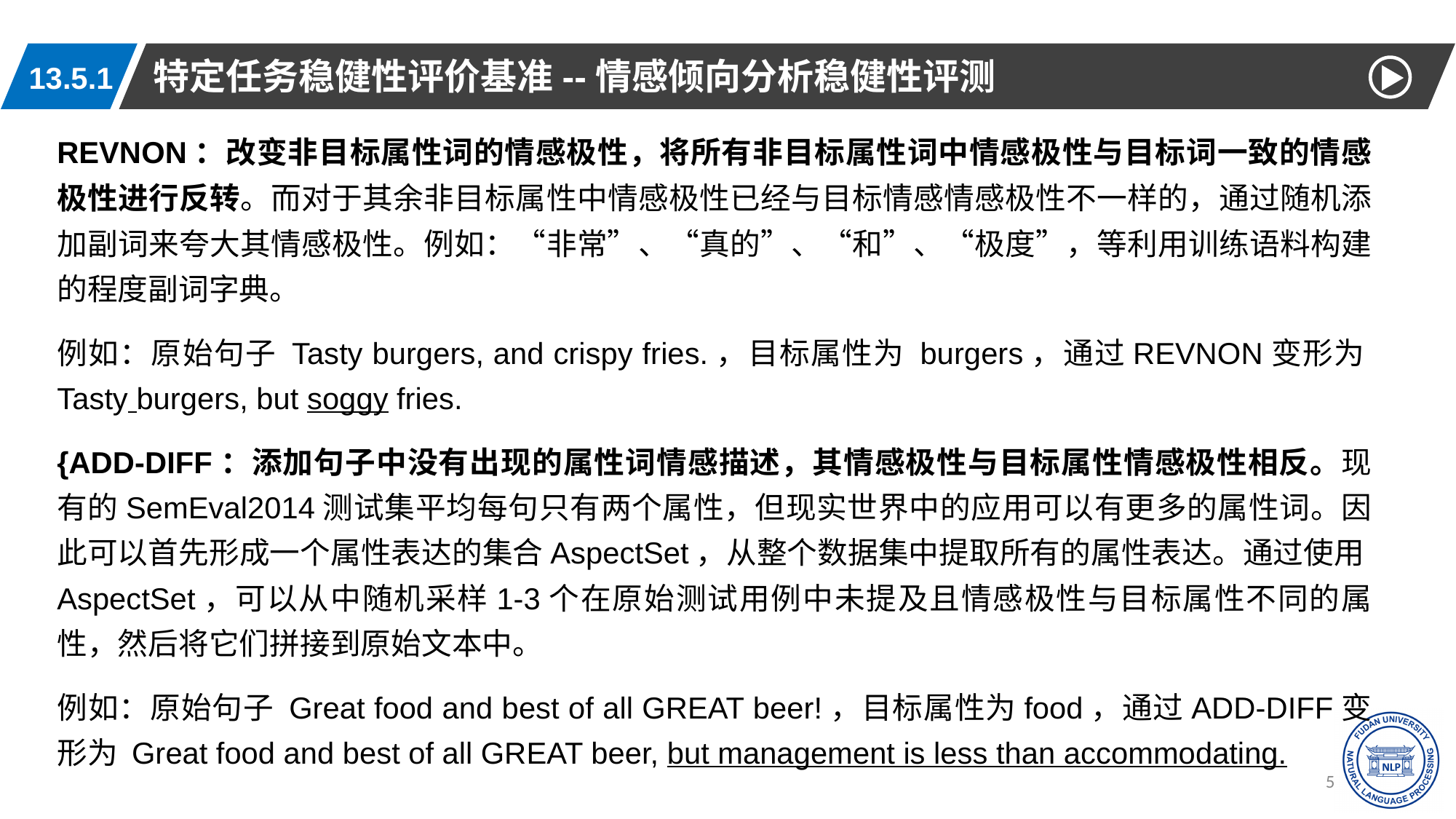

特定任务稳健性评价基准--情感倾向分析稳健性评测
13.5.1

REVNON：改变非目标属性词的情感极性，将所有非目标属性词中情感极性与目标词一致的情感极性进行反转。而对于其余非目标属性中情感极性已经与目标情感情感极性不一样的，通过随机添加副词来夸大其情感极性。例如：“非常”、“真的”、“和”、“极度”，等利用训练语料构建的程度副词字典。
例如：原始句子 Tasty burgers, and crispy fries.，目标属性为 burgers，通过REVNON变形为Tasty burgers, but soggy fries.
{ADD-DIFF：添加句子中没有出现的属性词情感描述，其情感极性与目标属性情感极性相反。现有的SemEval2014测试集平均每句只有两个属性，但现实世界中的应用可以有更多的属性词。因此可以首先形成一个属性表达的集合AspectSet，从整个数据集中提取所有的属性表达。通过使用AspectSet，可以从中随机采样1-3个在原始测试用例中未提及且情感极性与目标属性不同的属性，然后将它们拼接到原始文本中。
例如：原始句子 Great food and best of all GREAT beer!，目标属性为food，通过ADD-DIFF变形为 Great food and best of all GREAT beer, but management is less than accommodating.
57